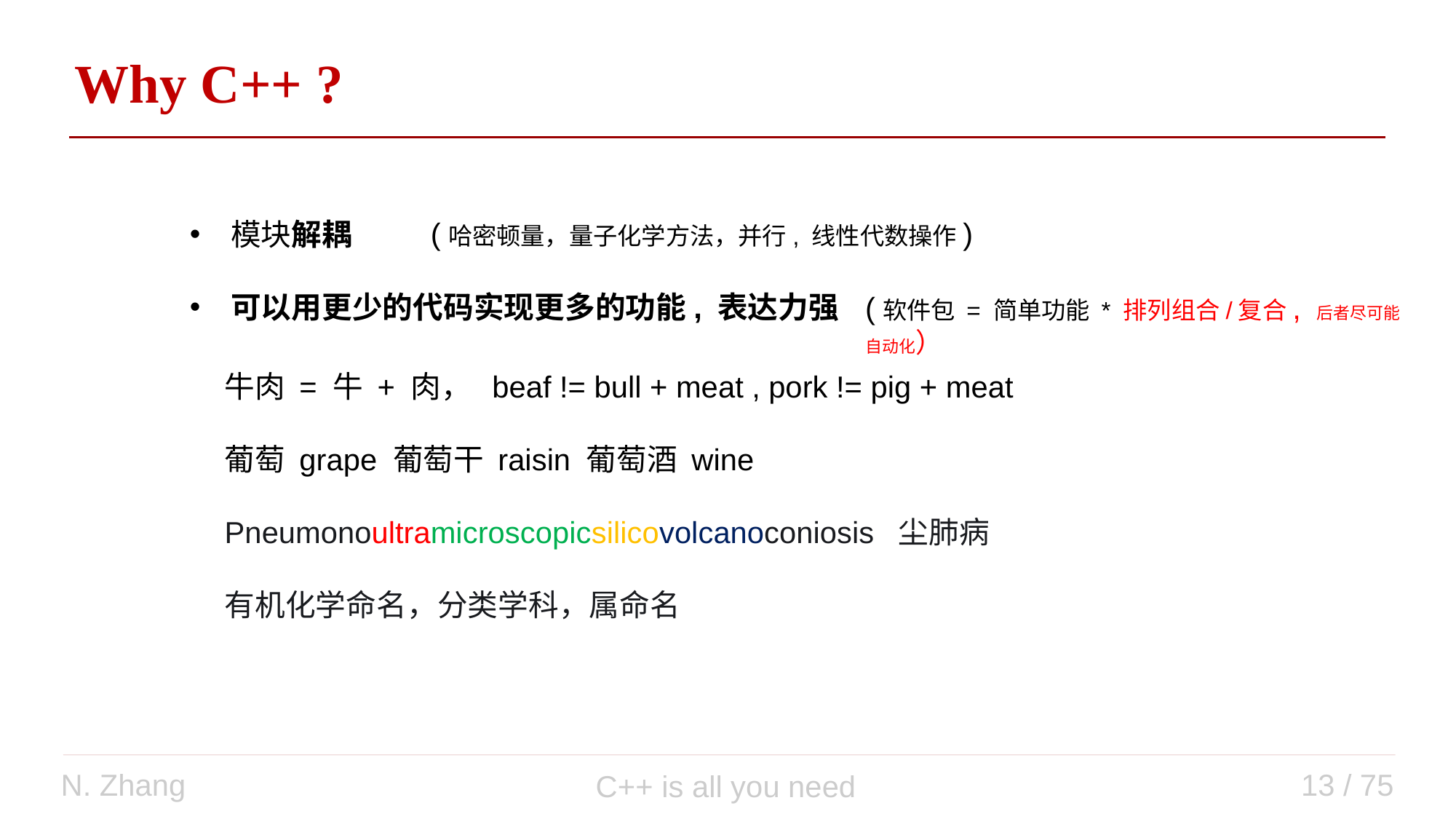

Why C++ ?
(哈密顿量，量子化学方法，并行, 线性代数操作)
模块解耦

可以用更少的代码实现更多的功能, 表达力强
(软件包 = 简单功能 * 排列组合/复合, 后者尽可能自动化）
牛肉 = 牛 + 肉，  beaf != bull + meat , pork != pig + meat

葡萄 grape 葡萄干 raisin 葡萄酒 wine

Pneumonoultramicroscopicsilicovolcanoconiosis  尘肺病

有机化学命名，分类学科，属命名

N. Zhang
13 / 75
C++ is all you need